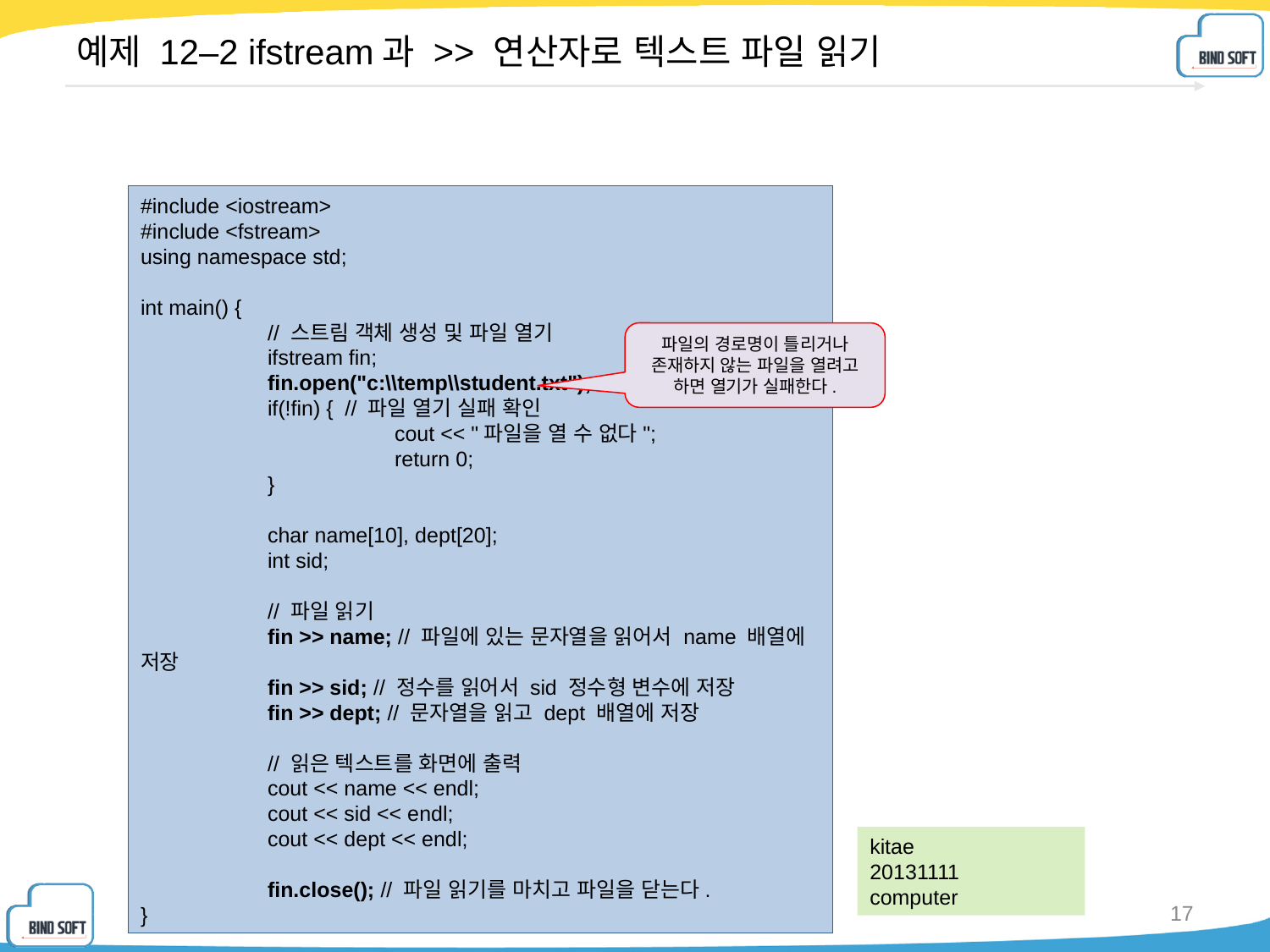

# 예제 12–2 ifstream과 >> 연산자로 텍스트 파일 읽기
#include <iostream>
#include <fstream>
using namespace std;

int main() {
	// 스트림 객체 생성 및 파일 열기
	ifstream fin;
	fin.open("c:\\temp\\student.txt");
	if(!fin) {  // 파일 열기 실패 확인
		cout << "파일을 열 수 없다";
		return 0;
	}

	char name[10], dept[20];
	int sid;

	// 파일 읽기
	fin >> name; // 파일에 있는 문자열을 읽어서 name 배열에 저장
	fin >> sid; // 정수를 읽어서 sid 정수형 변수에 저장
	fin >> dept; // 문자열을 읽고 dept 배열에 저장

	// 읽은 텍스트를 화면에 출력
	cout << name << endl;
	cout << sid << endl;
	cout << dept << endl;

	fin.close(); // 파일 읽기를 마치고 파일을 닫는다.
}
파일의 경로명이 틀리거나 존재하지 않는 파일을 열려고 하면 열기가 실패한다.
kitae
20131111
computer
17